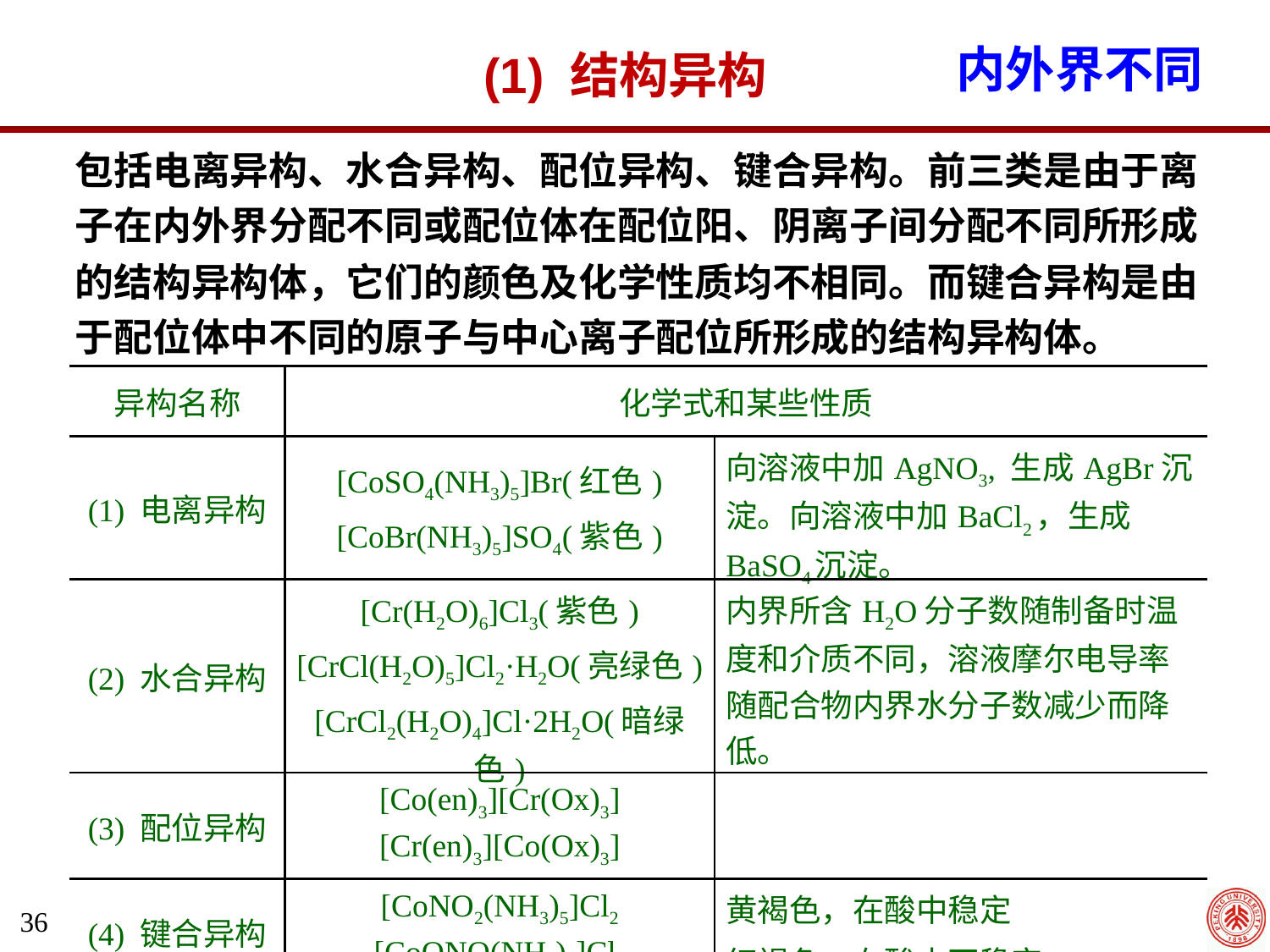

(1) 结构异构
内外界不同

包括电离异构、水合异构、配位异构、键合异构。前三类是由于离子在内外界分配不同或配位体在配位阳、阴离子间分配不同所形成的结构异构体，它们的颜色及化学性质均不相同。而键合异构是由于配位体中不同的原子与中心离子配位所形成的结构异构体。
| 异构名称 | 化学式和某些性质 |  |
| --- | --- | --- |
| (1) 电离异构 | [CoSO4(NH3)5]Br(红色) [CoBr(NH3)5]SO4(紫色) | 向溶液中加AgNO3, 生成AgBr沉淀。向溶液中加BaCl2，生成BaSO4沉淀。 |
| (2) 水合异构 | [Cr(H2O)6]Cl3(紫色) [CrCl(H2O)5]Cl2·H2O(亮绿色) [CrCl2(H2O)4]Cl·2H2O(暗绿色) | 内界所含H2O分子数随制备时温度和介质不同，溶液摩尔电导率随配合物内界水分子数减少而降低。 |
| (3) 配位异构 | [Co(en)3][Cr(Ox)3] [Cr(en)3][Co(Ox)3] |  |
| (4) 键合异构 | [CoNO2(NH3)5]Cl2 [CoONO(NH3)5]Cl2 | 黄褐色，在酸中稳定 红褐色，在酸中不稳定 |